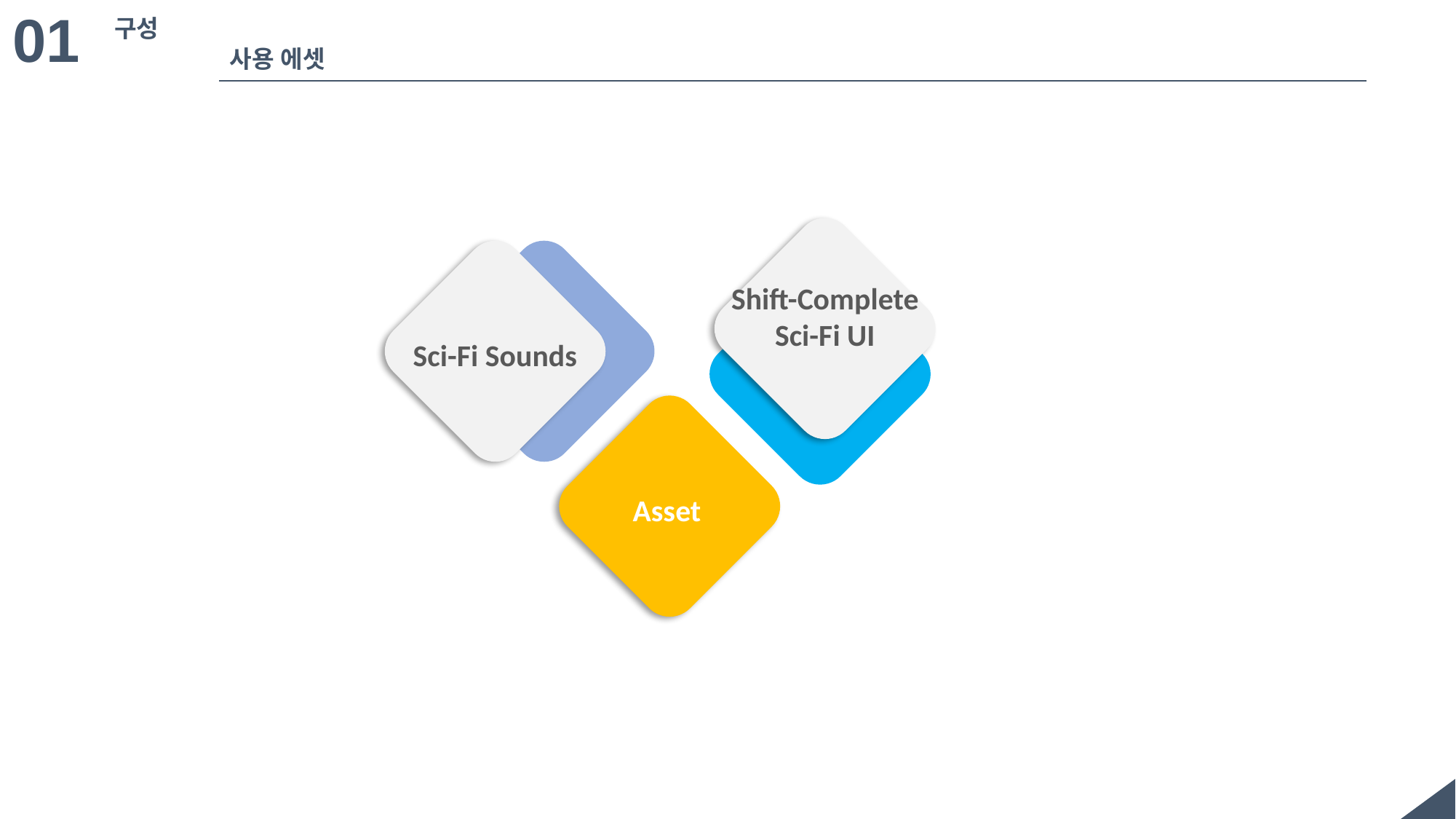

01
구성
사용 에셋

Shift-Complete Sci-Fi UI
Sci-Fi Sounds

Asset